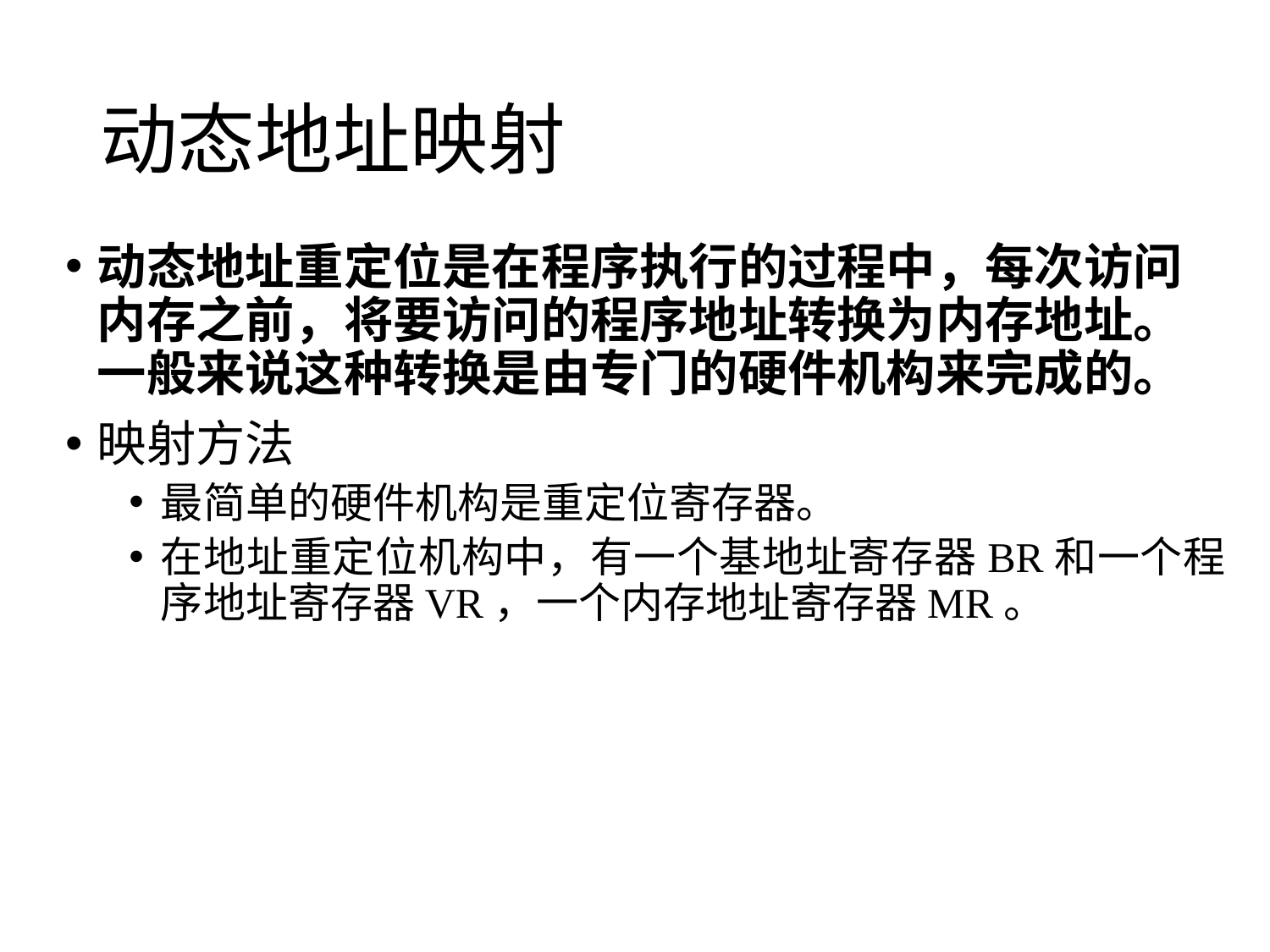

# 动态地址映射

动态地址重定位是在程序执行的过程中，每次访问内存之前，将要访问的程序地址转换为内存地址。一般来说这种转换是由专门的硬件机构来完成的。
映射方法
最简单的硬件机构是重定位寄存器。
在地址重定位机构中，有一个基地址寄存器BR和一个程序地址寄存器VR，一个内存地址寄存器MR。